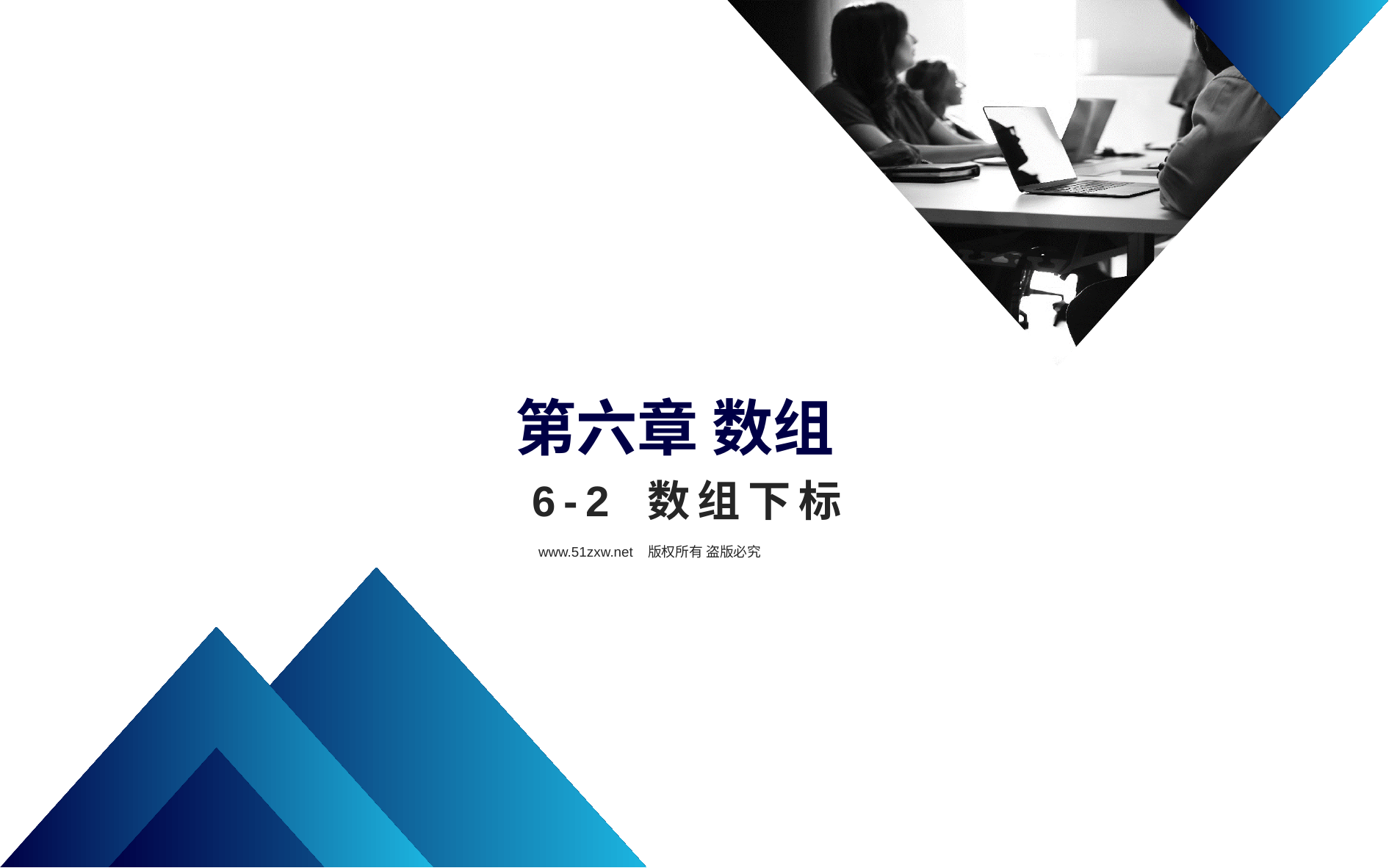

第六章 数组
6-2 数组下标
www.51zxw.net   版权所有 盗版必究